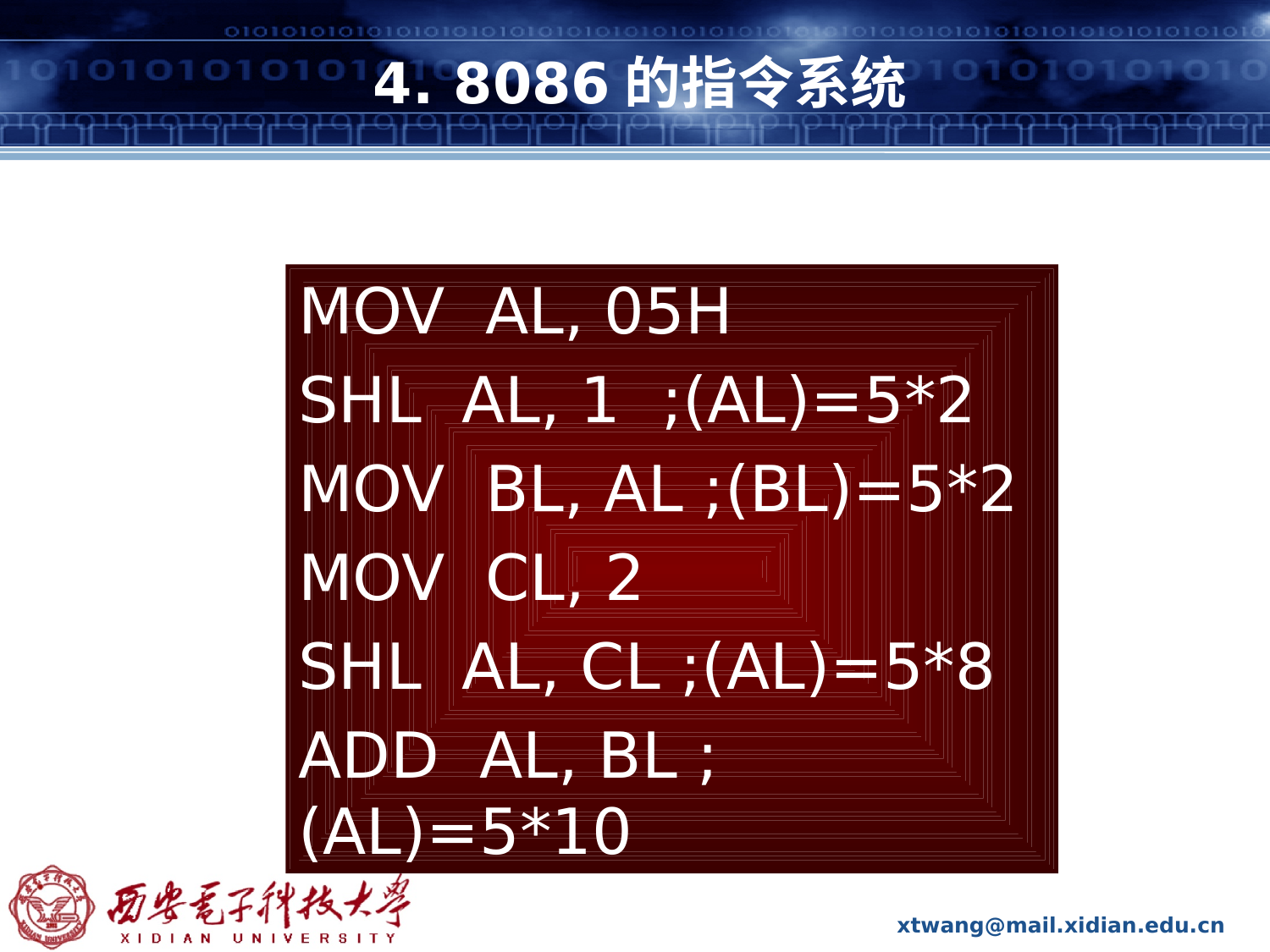

# 4. 8086的指令系统
MOV  AL, 05H
SHL  AL, 1  ;(AL)=5*2
MOV  BL, AL ;(BL)=5*2
MOV  CL, 2
SHL  AL, CL ;(AL)=5*8
ADD  AL, BL ;(AL)=5*10